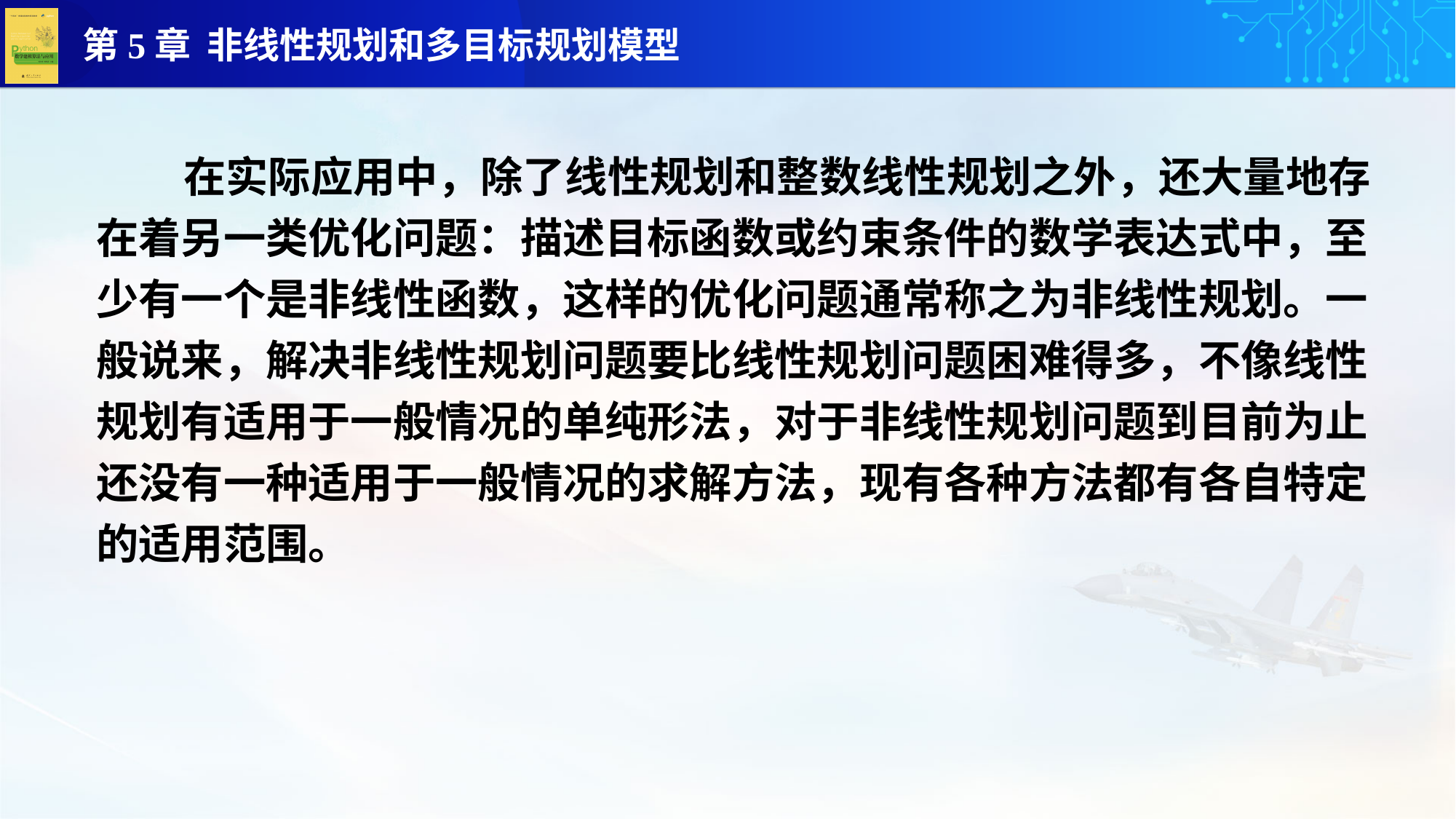

在实际应用中，除了线性规划和整数线性规划之外，还大量地存在着另一类优化问题：描述目标函数或约束条件的数学表达式中，至少有一个是非线性函数，这样的优化问题通常称之为非线性规划。一般说来，解决非线性规划问题要比线性规划问题困难得多，不像线性规划有适用于一般情况的单纯形法，对于非线性规划问题到目前为止还没有一种适用于一般情况的求解方法，现有各种方法都有各自特定的适用范围。